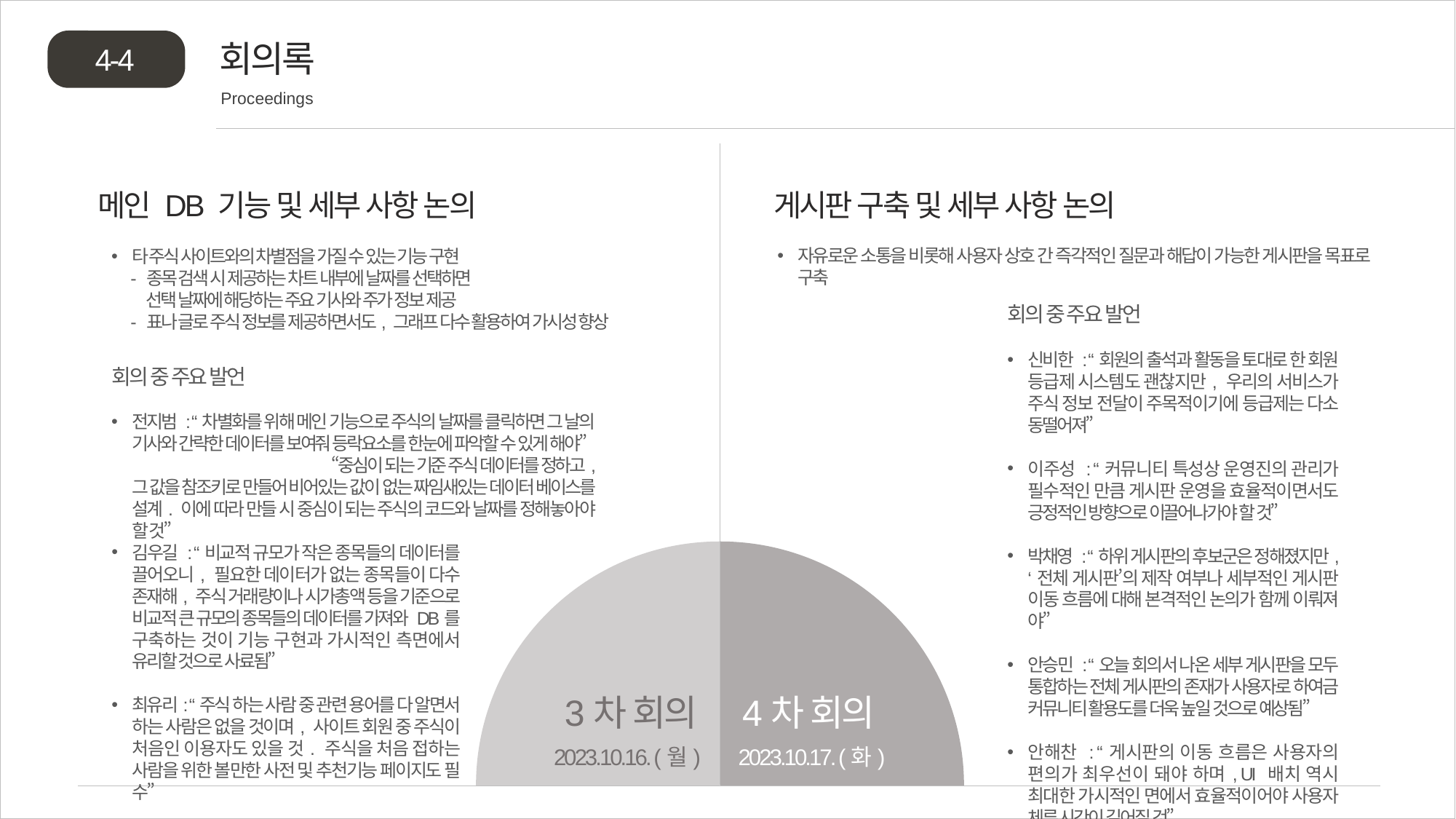

회의록
4-4
Proceedings
게시판 구축 및 세부 사항 논의
메인 DB 기능 및 세부 사항 논의
자유로운 소통을 비롯해 사용자 상호 간 즉각적인 질문과 해답이 가능한 게시판을 목표로 구축
타 주식 사이트와의 차별점을 가질 수 있는 기능 구현
      -  종목 검색 시 제공하는 차트 내부에 날짜를 선택하면
          선택 날짜에 해당하는 주요 기사와 주가 정보 제공
      -  표나 글로 주식 정보를 제공하면서도, 그래프 다수 활용하여 가시성 향상
회의 중 주요 발언

신비한 : “회원의 출석과 활동을 토대로 한 회원 등급제 시스템도 괜찮지만, 우리의 서비스가 주식 정보 전달이 주목적이기에 등급제는 다소 동떨어져”

이주성 : “커뮤니티 특성상 운영진의 관리가 필수적인 만큼 게시판 운영을 효율적이면서도 긍정적인 방향으로 이끌어나가야 할 것”

박채영 : “하위 게시판의 후보군은 정해졌지만, ‘전체 게시판’의 제작 여부나 세부적인 게시판 이동 흐름에 대해 본격적인 논의가 함께 이뤄져야”

안승민 : “오늘 회의서 나온 세부 게시판을 모두 통합하는 전체 게시판의 존재가 사용자로 하여금 커뮤니티 활용도를 더욱 높일 것으로 예상됨”

안해찬 : “게시판의 이동 흐름은 사용자의 편의가 최우선이 돼야 하며, UI 배치 역시 최대한 가시적인 면에서 효율적이어야 사용자 체류 시간이 길어질 것”
회의 중 주요 발언

전지범 : “차별화를 위해 메인 기능으로 주식의 날짜를 클릭하면 그 날의 기사와 간략한 데이터를 보여줘 등락요소를 한눈에 파악할 수 있게 해야”                                                                         “중심이 되는 기준 주식 데이터를 정하고, 그 값을 참조키로 만들어 비어있는 값이 없는 짜임새있는 데이터 베이스를 설계. 이에 따라 만들 시 중심이 되는 주식의 코드와 날짜를 정해놓아야 할 것”
김우길 : “비교적 규모가 작은 종목들의 데이터를 끌어오니, 필요한 데이터가 없는 종목들이 다수 존재해, 주식 거래량이나 시가총액 등을 기준으로 비교적 큰 규모의 종목들의 데이터를 가져와 DB를 구축하는 것이 기능 구현과 가시적인 측면에서 유리할 것으로 사료됨”

최유리: “주식 하는 사람 중 관련 용어를 다 알면서 하는 사람은 없을 것이며, 사이트 회원 중 주식이 처음인 이용자도 있을 것. 주식을 처음 접하는 사람을 위한 볼만한 사전 및 추천기능 페이지도 필수”

3차 회의
4차 회의
2023.10.16. (월)
2023.10.17. (화)